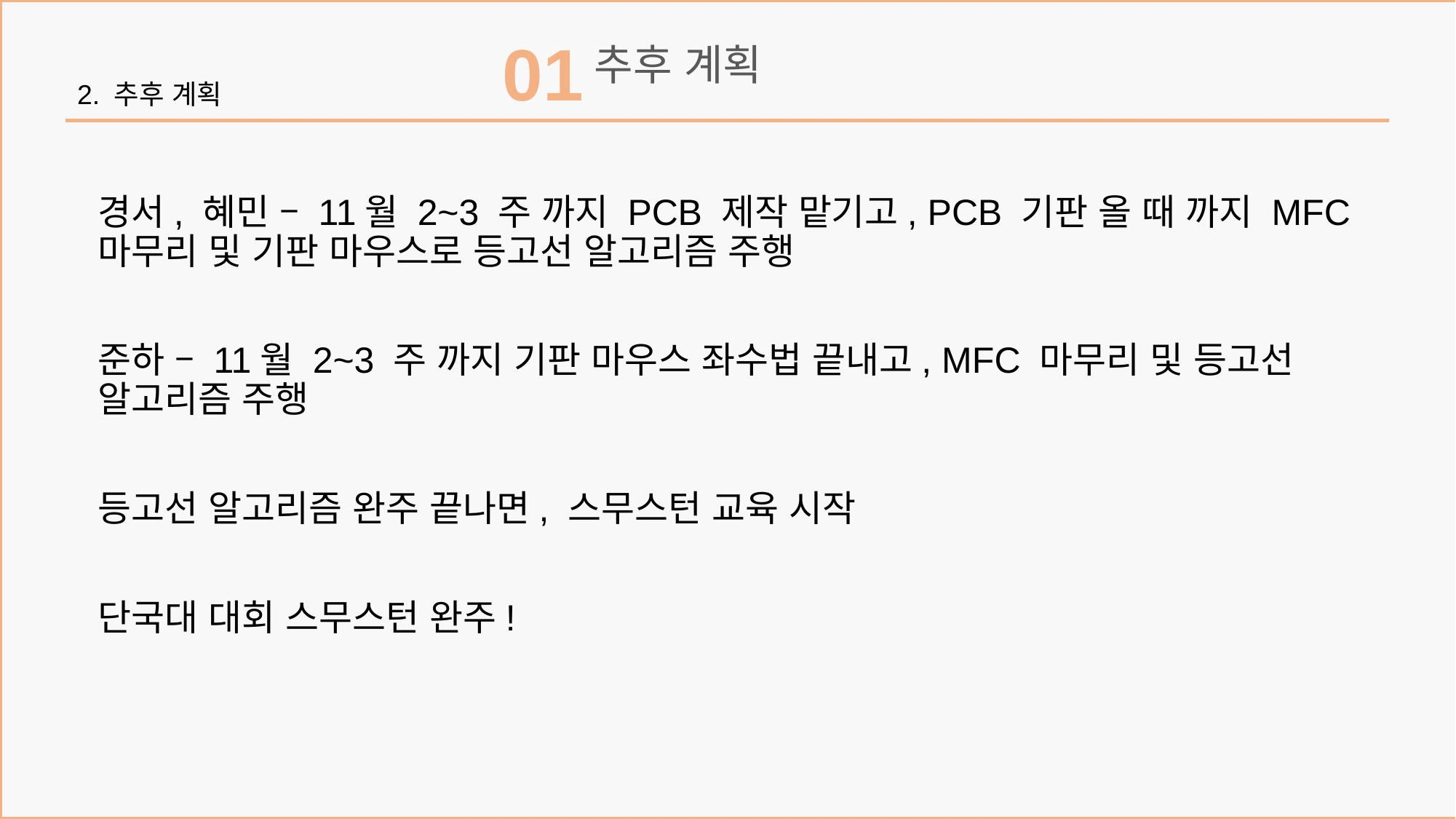

01
추후 계획
2. 추후 계획

경서, 혜민 – 11월 2~3 주 까지 PCB 제작 맡기고, PCB 기판 올 때 까지 MFC 마무리 및 기판 마우스로 등고선 알고리즘 주행

준하 – 11월 2~3 주 까지 기판 마우스 좌수법 끝내고, MFC 마무리 및 등고선 알고리즘 주행

등고선 알고리즘 완주 끝나면, 스무스턴 교육 시작

단국대 대회 스무스턴 완주!